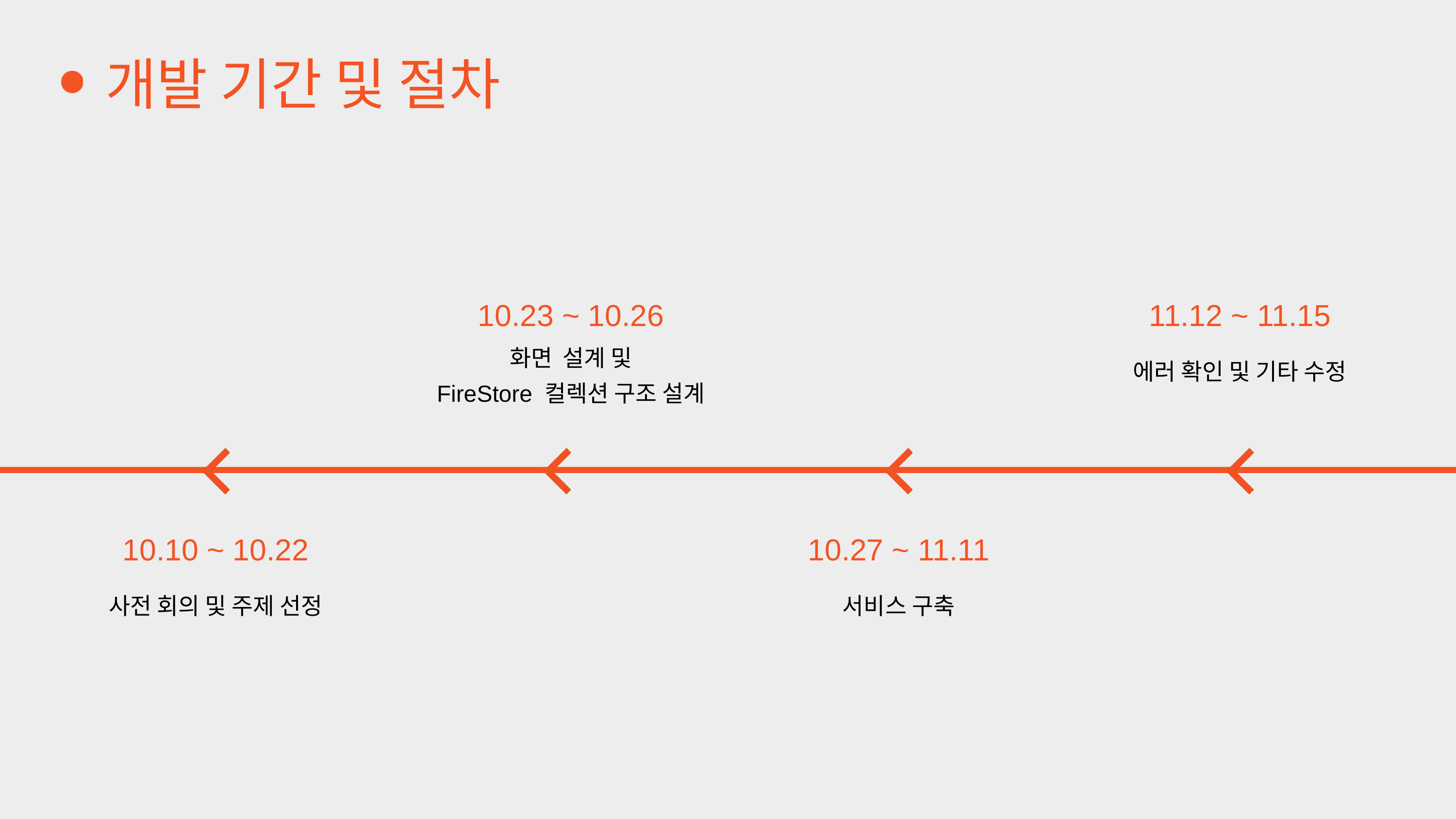

개발 기간 및 절차

10.23 ~ 10.26
11.12 ~ 11.15
화면  설계 및
FireStore 컬렉션 구조 설계
에러 확인 및 기타 수정

10.10 ~ 10.22
10.27 ~ 11.11
사전 회의 및 주제 선정
서비스 구축